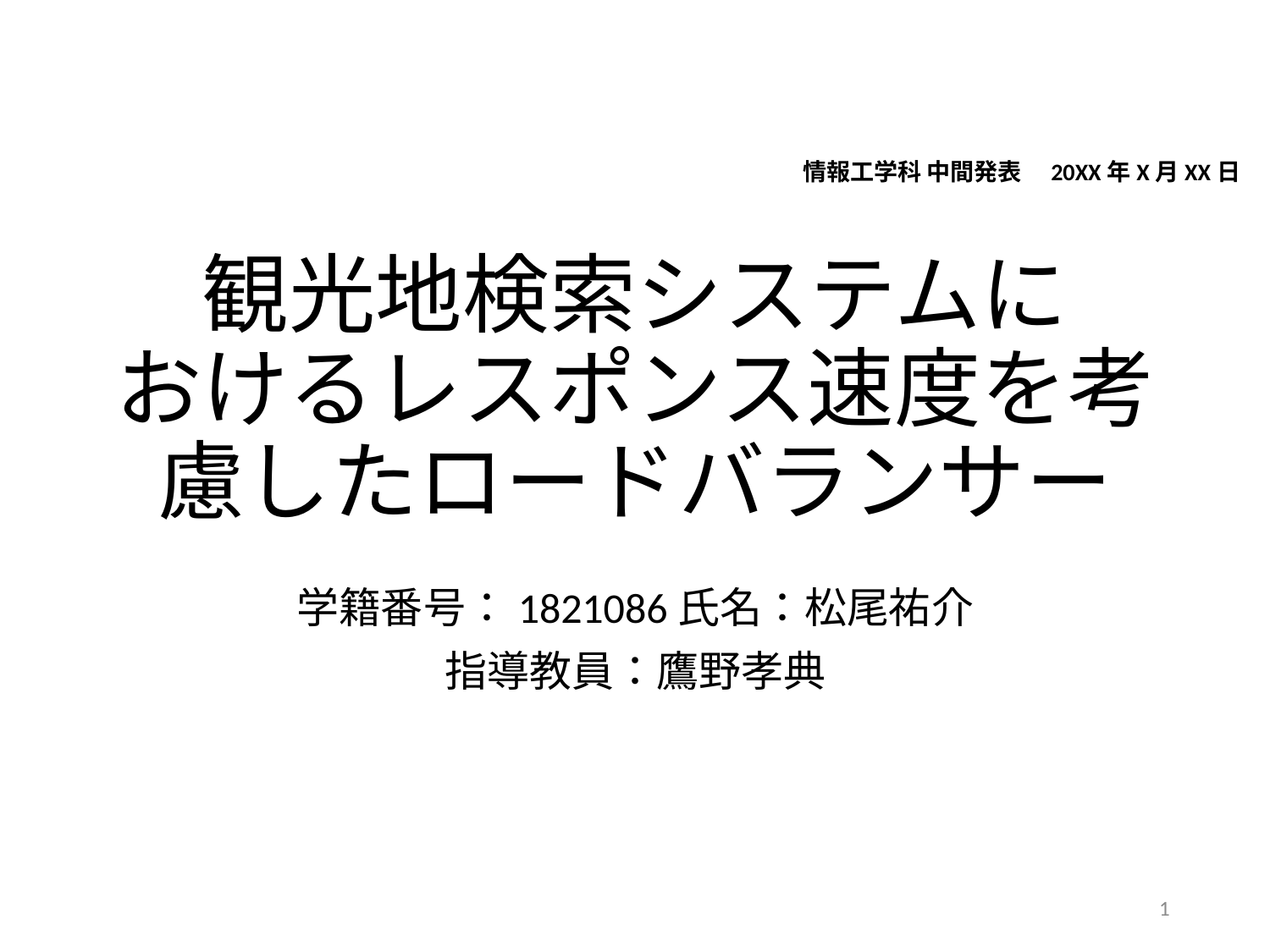

情報工学科 中間発表　20XX年X月XX日
# 観光地検索システムに おけるレスポンス速度を考慮したロードバランサー
学籍番号：1821086	氏名：松尾祐介
指導教員：鷹野孝典
1